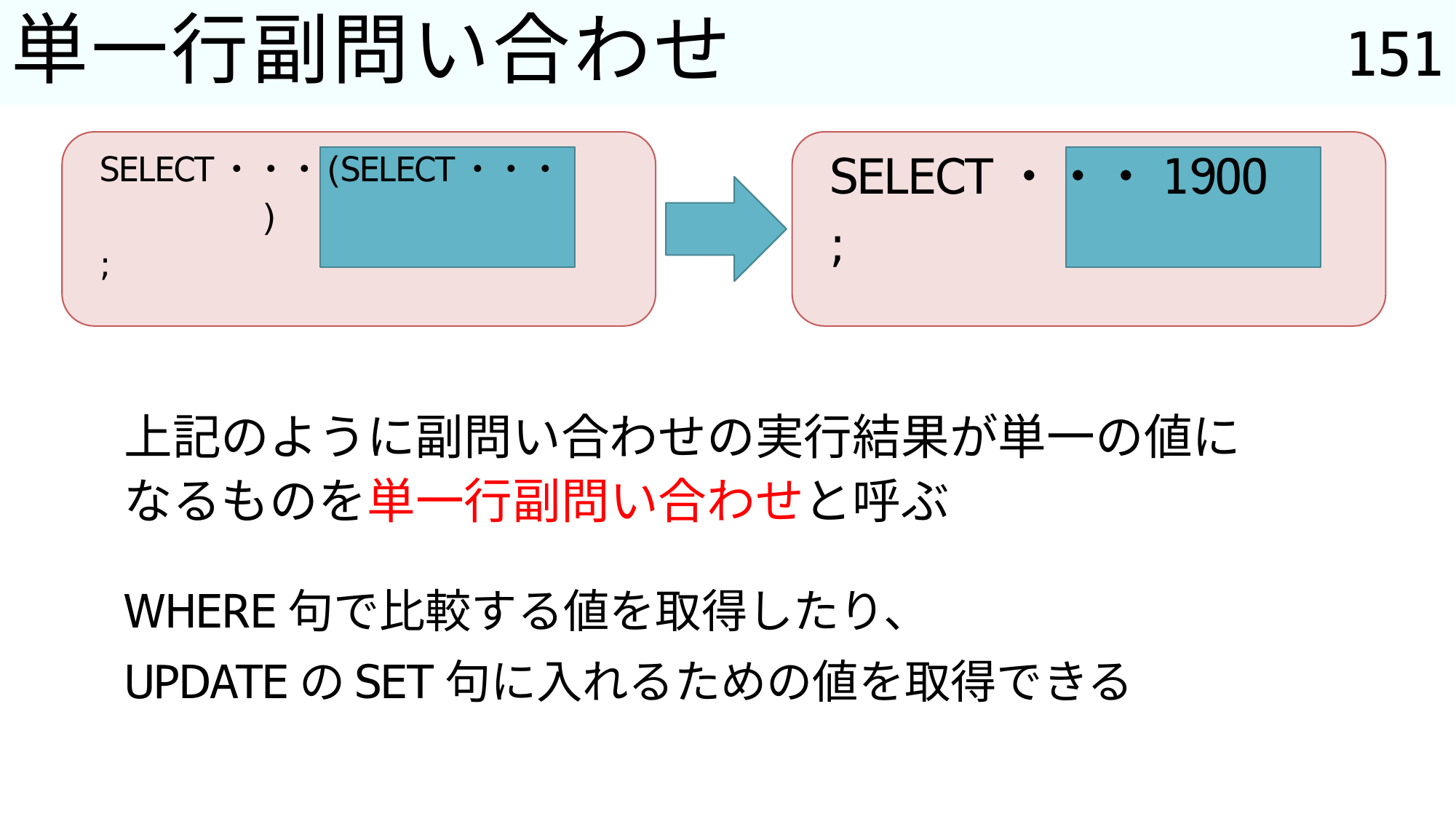

151
# 単一行副問い合わせ

SELECT・・・(SELECT・・・
		 )
;
SELECT・・・1900
;

上記のように副問い合わせの実行結果が単一の値に
なるものを単一行副問い合わせと呼ぶ
WHERE句で比較する値を取得したり、
UPDATEのSET句に入れるための値を取得できる